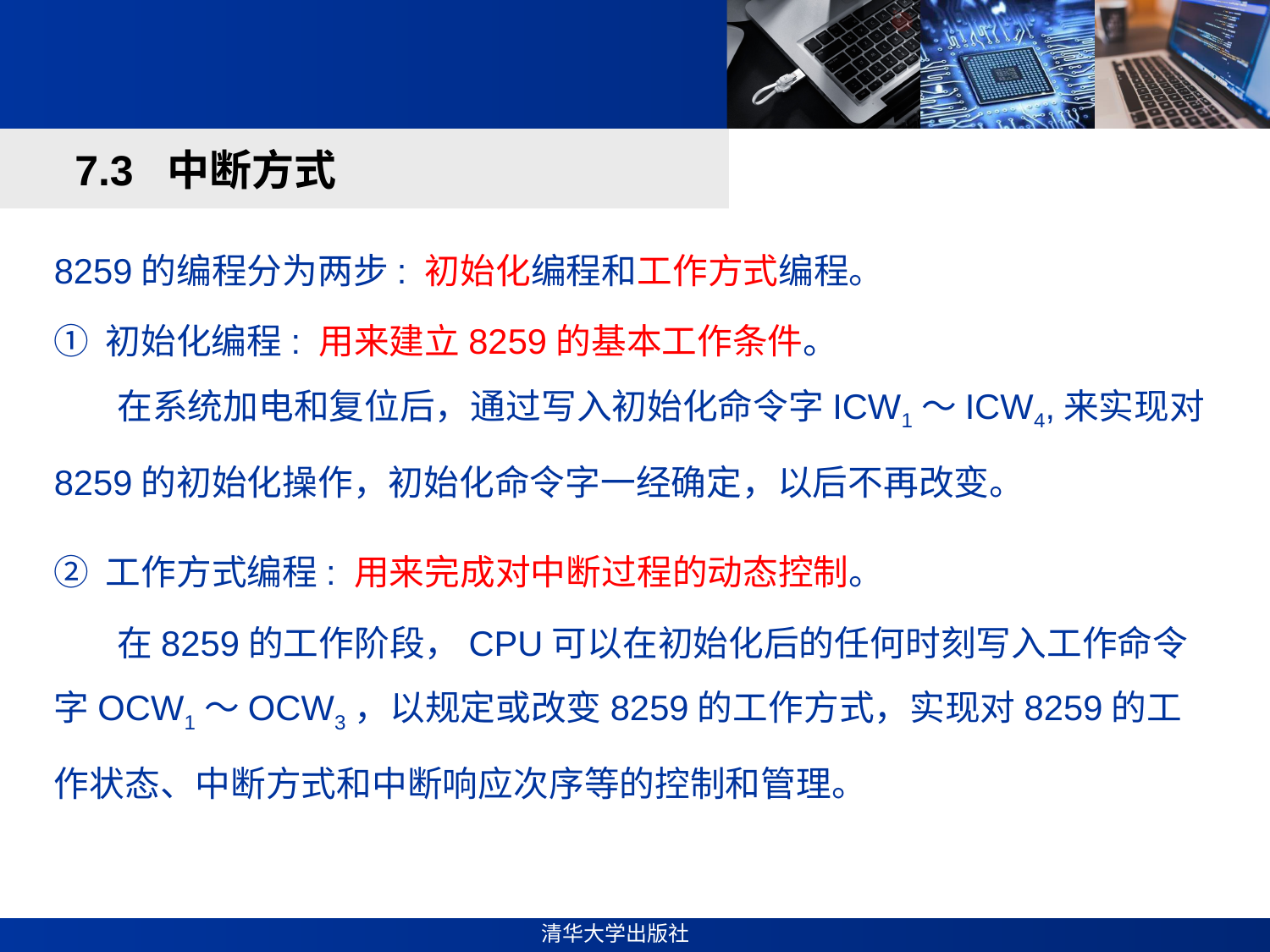

#
7.3  中断方式
8259的编程分为两步: 初始化编程和工作方式编程。
① 初始化编程: 用来建立8259的基本工作条件。
       在系统加电和复位后，通过写入初始化命令字ICW1～ICW4,来实现对8259的初始化操作，初始化命令字一经确定，以后不再改变。
② 工作方式编程: 用来完成对中断过程的动态控制。
       在8259的工作阶段，CPU可以在初始化后的任何时刻写入工作命令字OCW1～OCW3，以规定或改变8259的工作方式，实现对8259的工作状态、中断方式和中断响应次序等的控制和管理。